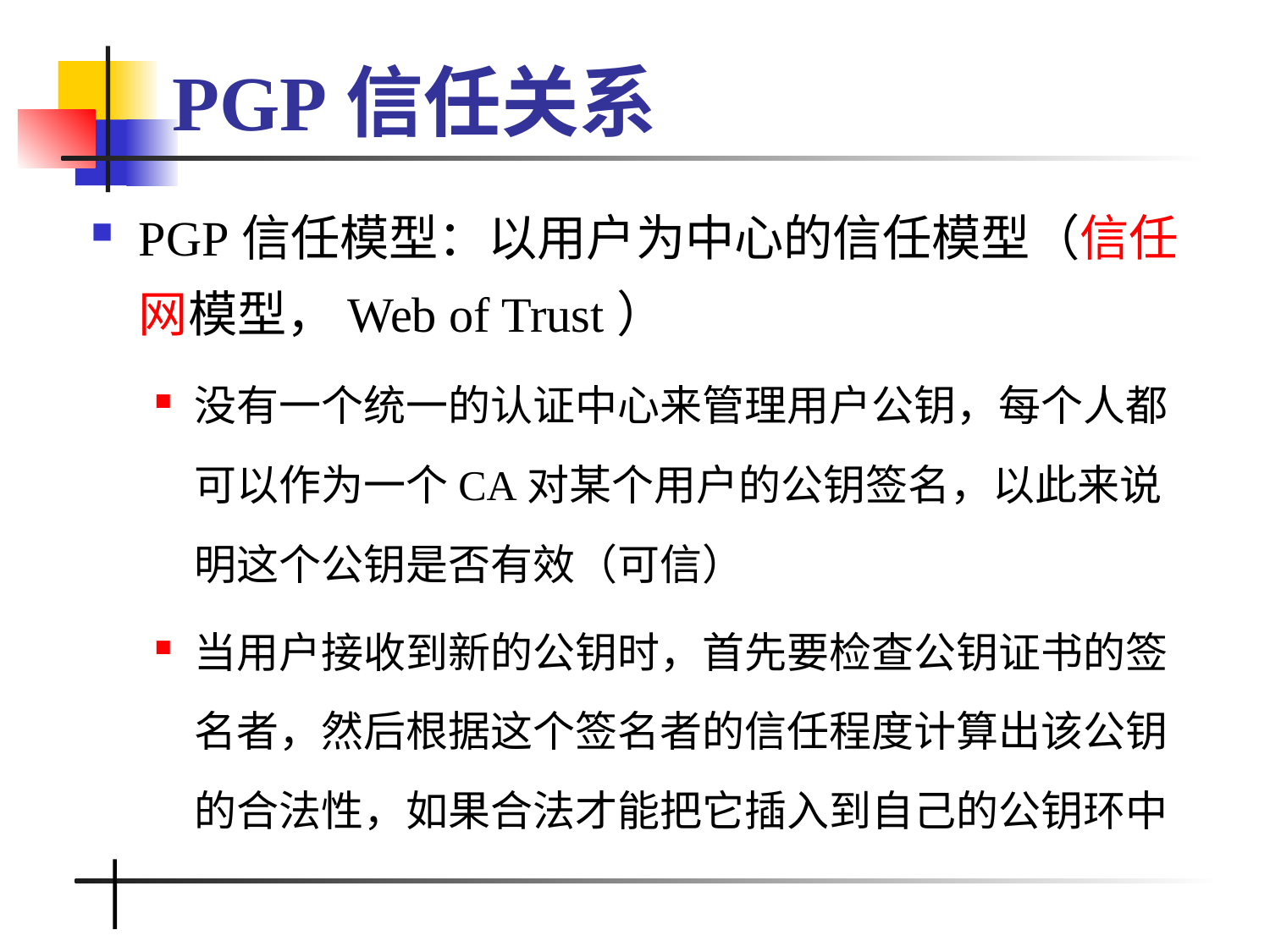

# PGP信任关系
PGP信任模型：以用户为中心的信任模型（信任网模型，Web of Trust）
没有一个统一的认证中心来管理用户公钥，每个人都可以作为一个CA对某个用户的公钥签名，以此来说明这个公钥是否有效（可信）
当用户接收到新的公钥时，首先要检查公钥证书的签名者，然后根据这个签名者的信任程度计算出该公钥的合法性，如果合法才能把它插入到自己的公钥环中